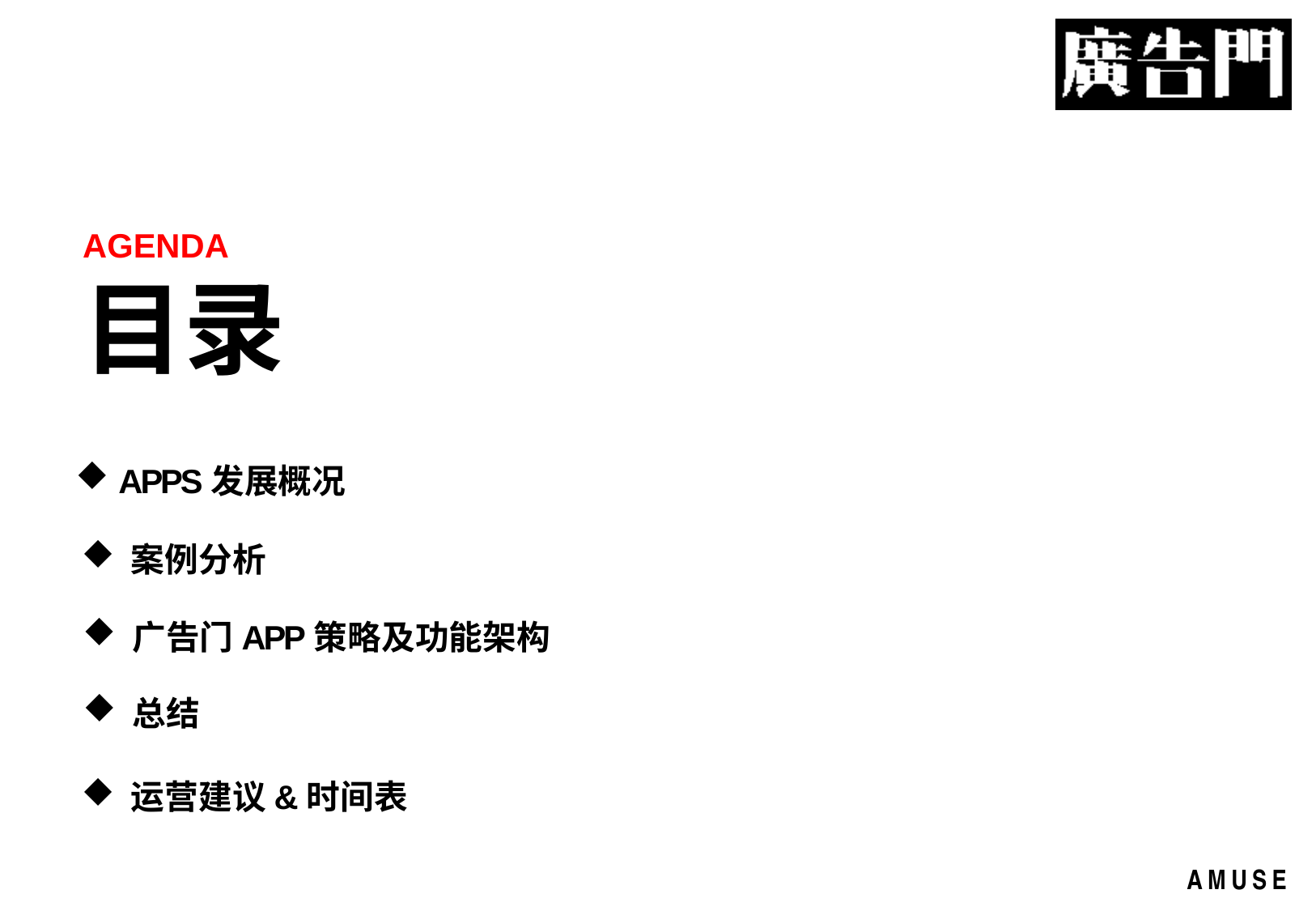

AGENDA
目录
 APPS发展概况
 案例分析
 广告门APP策略及功能架构
 总结
 运营建议&时间表